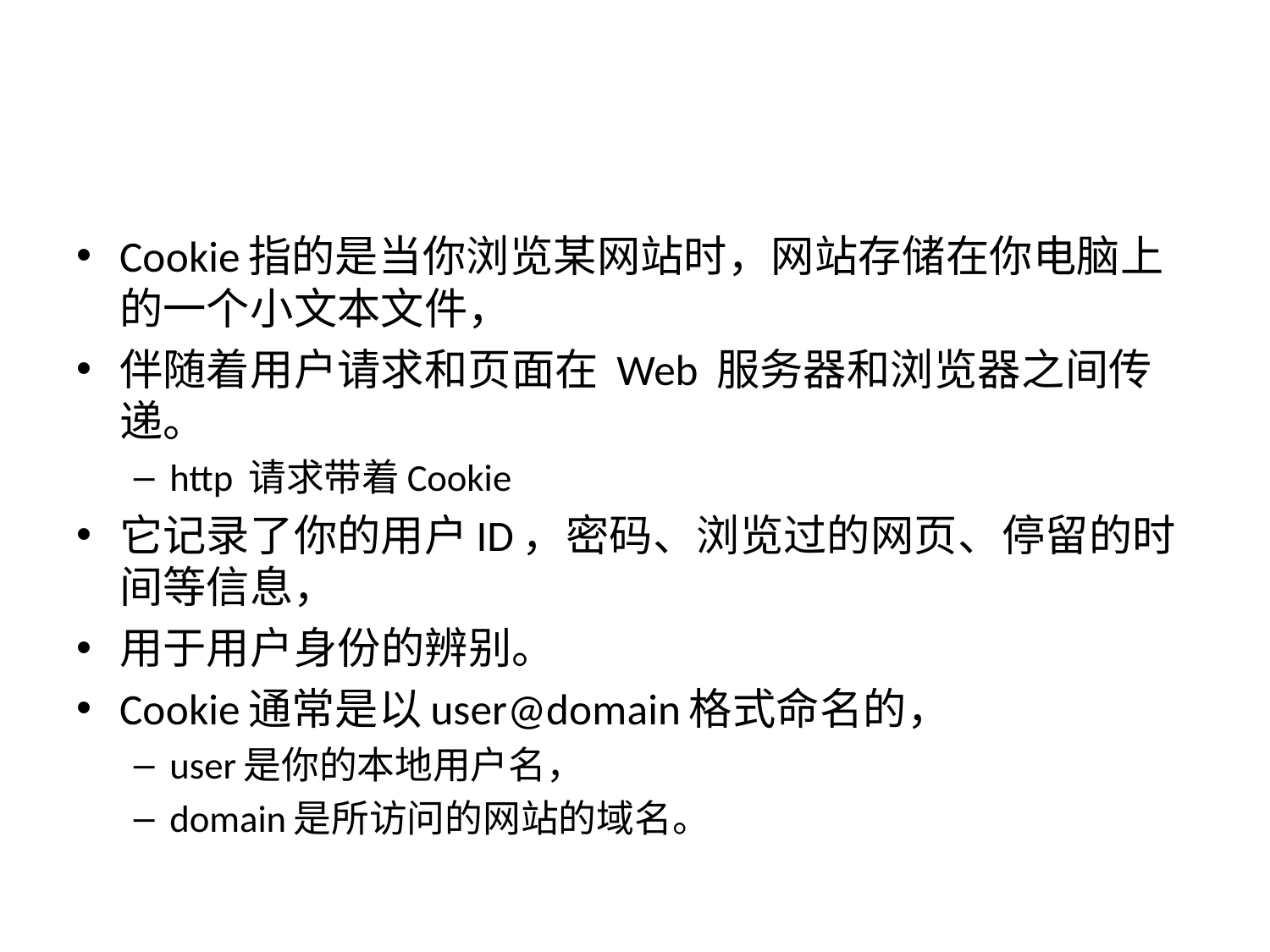

#
Cookie指的是当你浏览某网站时，网站存储在你电脑上的一个小文本文件，
伴随着用户请求和页面在 Web 服务器和浏览器之间传递。
http 请求带着Cookie
它记录了你的用户ID，密码、浏览过的网页、停留的时间等信息，
用于用户身份的辨别。
Cookie通常是以user@domain格式命名的，
user是你的本地用户名，
domain是所访问的网站的域名。